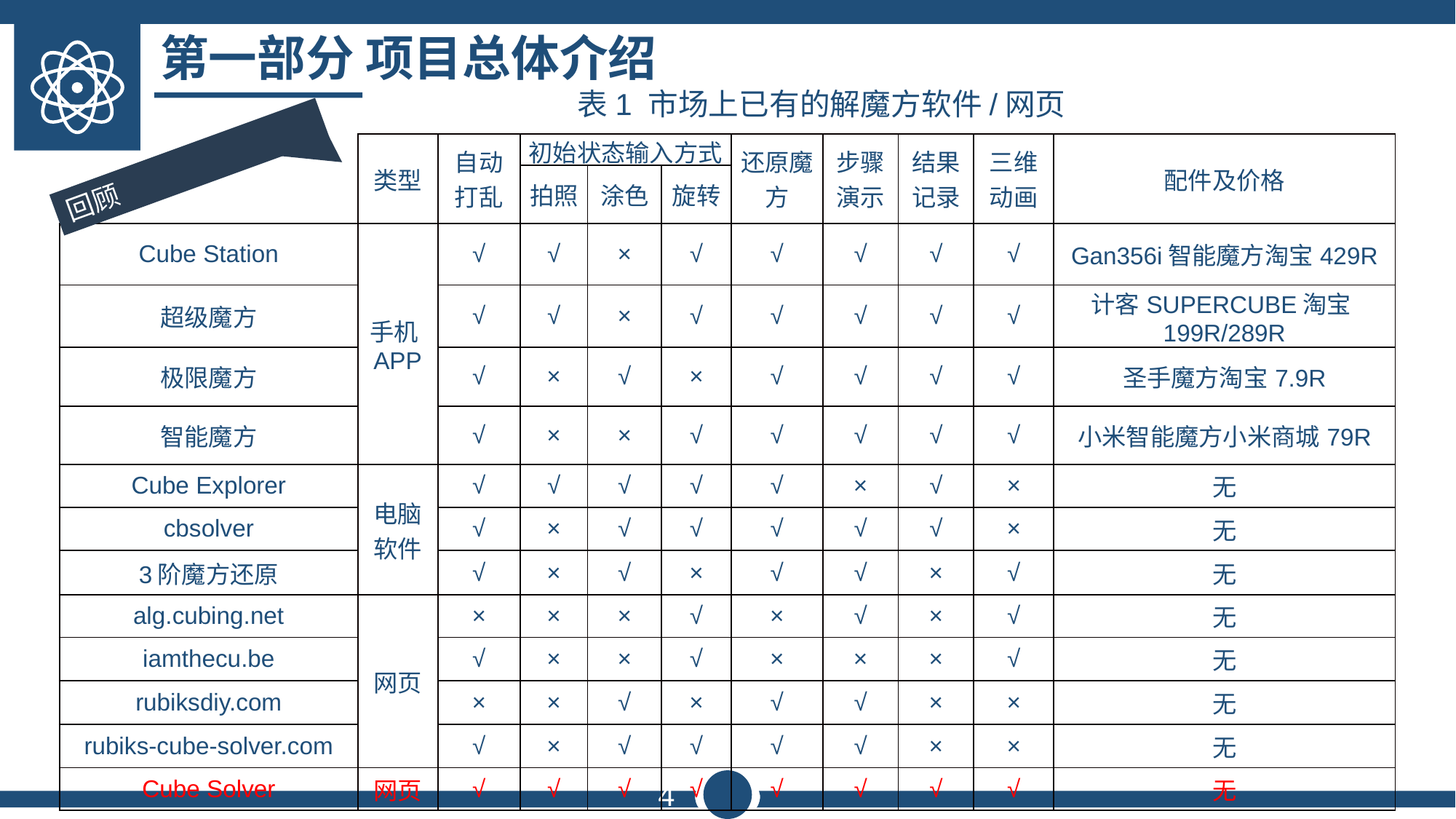

第一部分 项目总体介绍

表1 市场上已有的解魔方软件/网页

|  | 类型 | 自动打乱 | 初始状态输入方式 |  |  | 还原魔方 | 步骤演示 | 结果记录 | 三维动画 | 配件及价格 |
| --- | --- | --- | --- | --- | --- | --- | --- | --- | --- | --- |
|  |  |  | 拍照 | 涂色 | 旋转 |  |  |  |  |  |
| Cube Station | 手机APP | √ | √ | × | √ | √ | √ | √ | √ | Gan356i智能魔方淘宝429R |
| 超级魔方 |  | √ | √ | × | √ | √ | √ | √ | √ | 计客SUPERCUBE淘宝199R/289R |
| 极限魔方 |  | √ | × | √ | × | √ | √ | √ | √ | 圣手魔方淘宝7.9R |
| 智能魔方 |  | √ | × | × | √ | √ | √ | √ | √ | 小米智能魔方小米商城79R |
| Cube Explorer | 电脑软件 | √ | √ | √ | √ | √ | × | √ | × | 无 |
| cbsolver |  | √ | × | √ | √ | √ | √ | √ | × | 无 |
| 3阶魔方还原 |  | √ | × | √ | × | √ | √ | × | √ | 无 |
| alg.cubing.net | 网页 | × | × | × | √ | × | √ | × | √ | 无 |
| iamthecu.be |  | √ | × | × | √ | × | × | × | √ | 无 |
| rubiksdiy.com |  | × | × | √ | × | √ | √ | × | × | 无 |
| rubiks-cube-solver.com |  | √ | × | √ | √ | √ | √ | × | × | 无 |
| Cube Solver | 网页 | √ | √ | √ | √ | √ | √ | √ | √ | 无 |
回顾

4